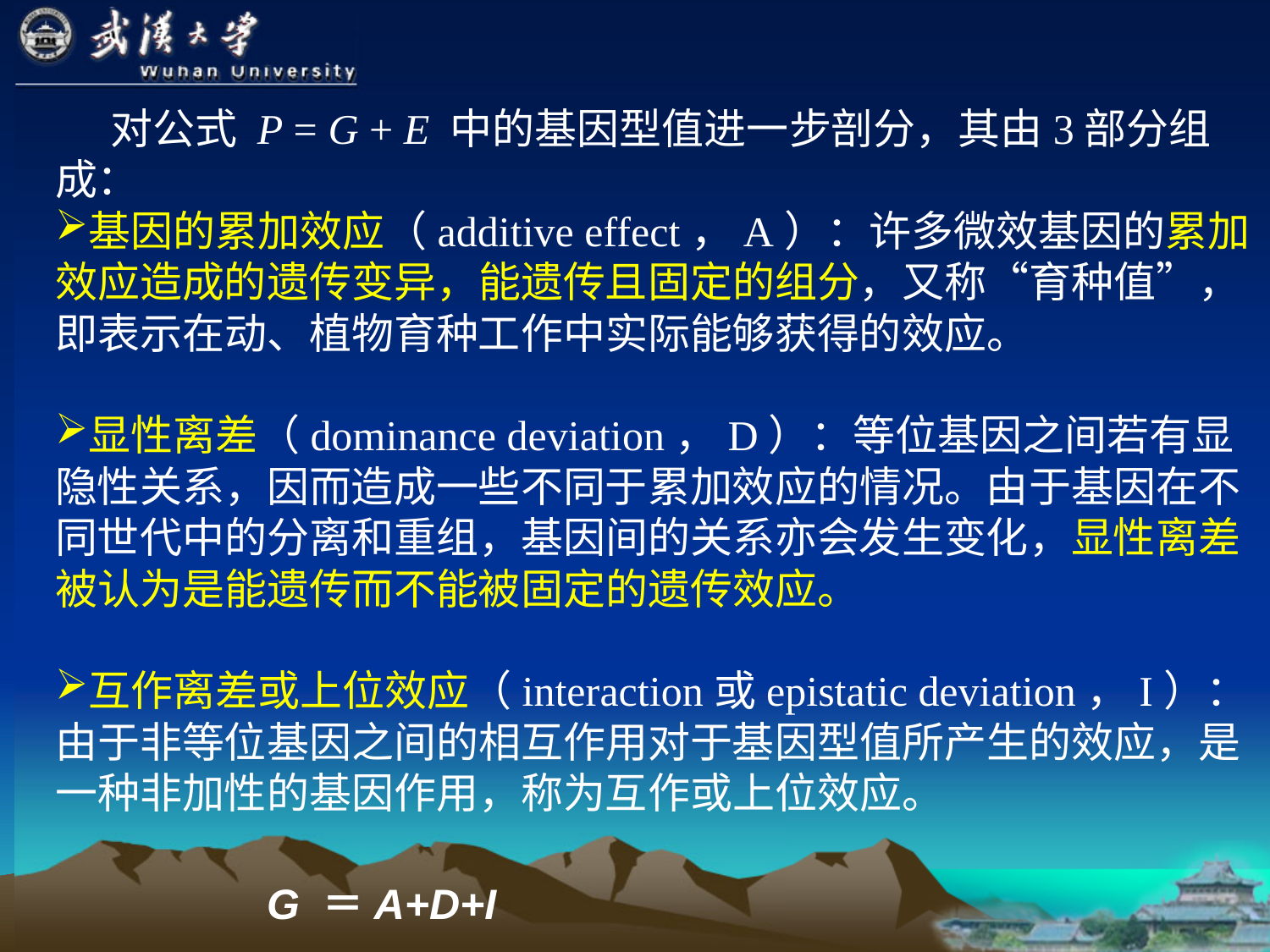

对公式 P = G + E 中的基因型值进一步剖分，其由3部分组成：
基因的累加效应（additive effect，A）：许多微效基因的累加效应造成的遗传变异，能遗传且固定的组分，又称“育种值”，即表示在动、植物育种工作中实际能够获得的效应。

显性离差（dominance deviation，D）：等位基因之间若有显隐性关系，因而造成一些不同于累加效应的情况。由于基因在不同世代中的分离和重组，基因间的关系亦会发生变化，显性离差被认为是能遗传而不能被固定的遗传效应。

互作离差或上位效应（interaction或epistatic deviation，I）：由于非等位基因之间的相互作用对于基因型值所产生的效应，是一种非加性的基因作用，称为互作或上位效应。

                    G ＝A+D+I